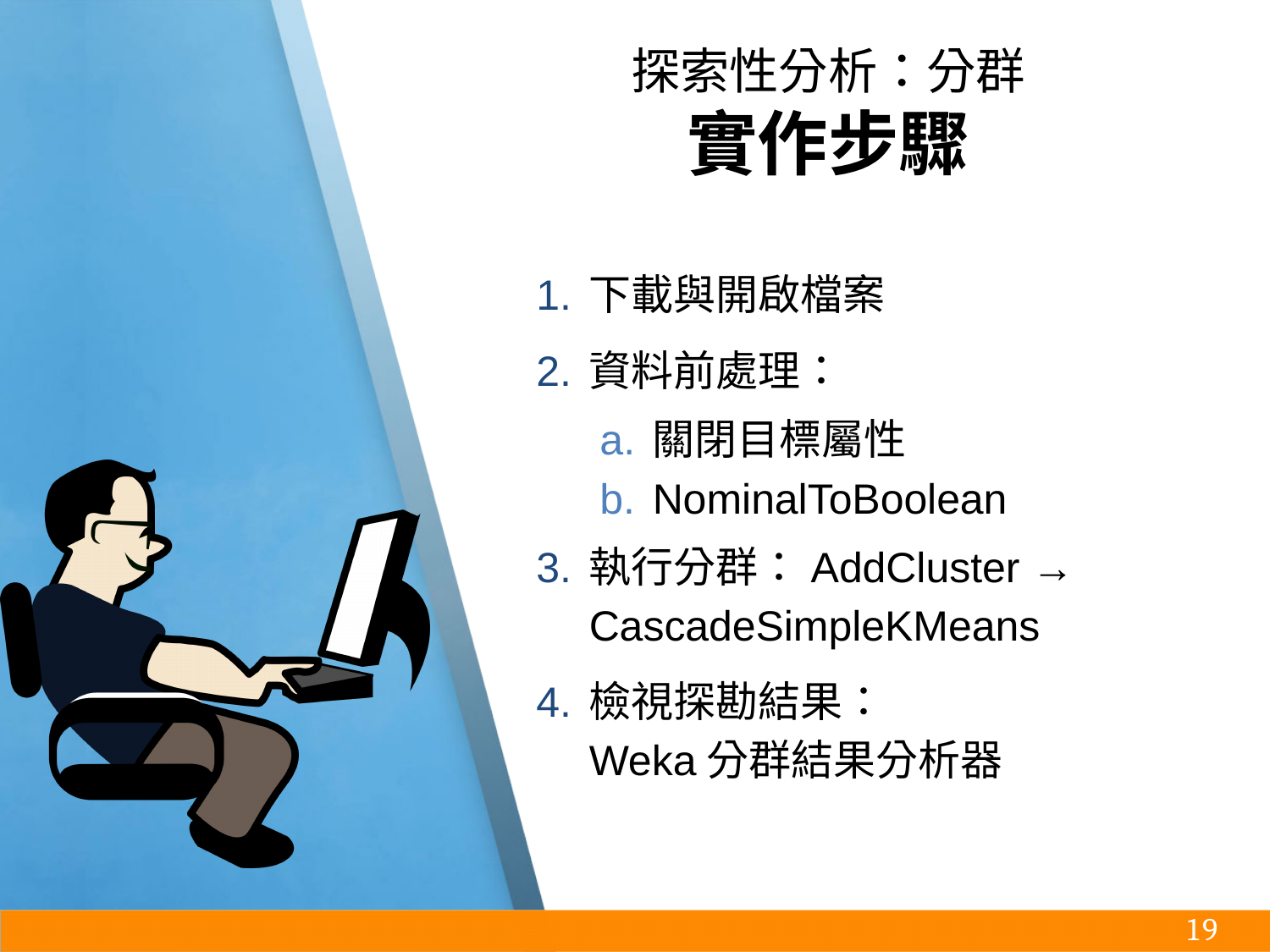

# 探索性分析：分群
實作步驟
下載與開啟檔案
資料前處理：
關閉目標屬性
NominalToBoolean
執行分群：AddCluster → CascadeSimpleKMeans
檢視探勘結果：
Weka分群結果分析器
19